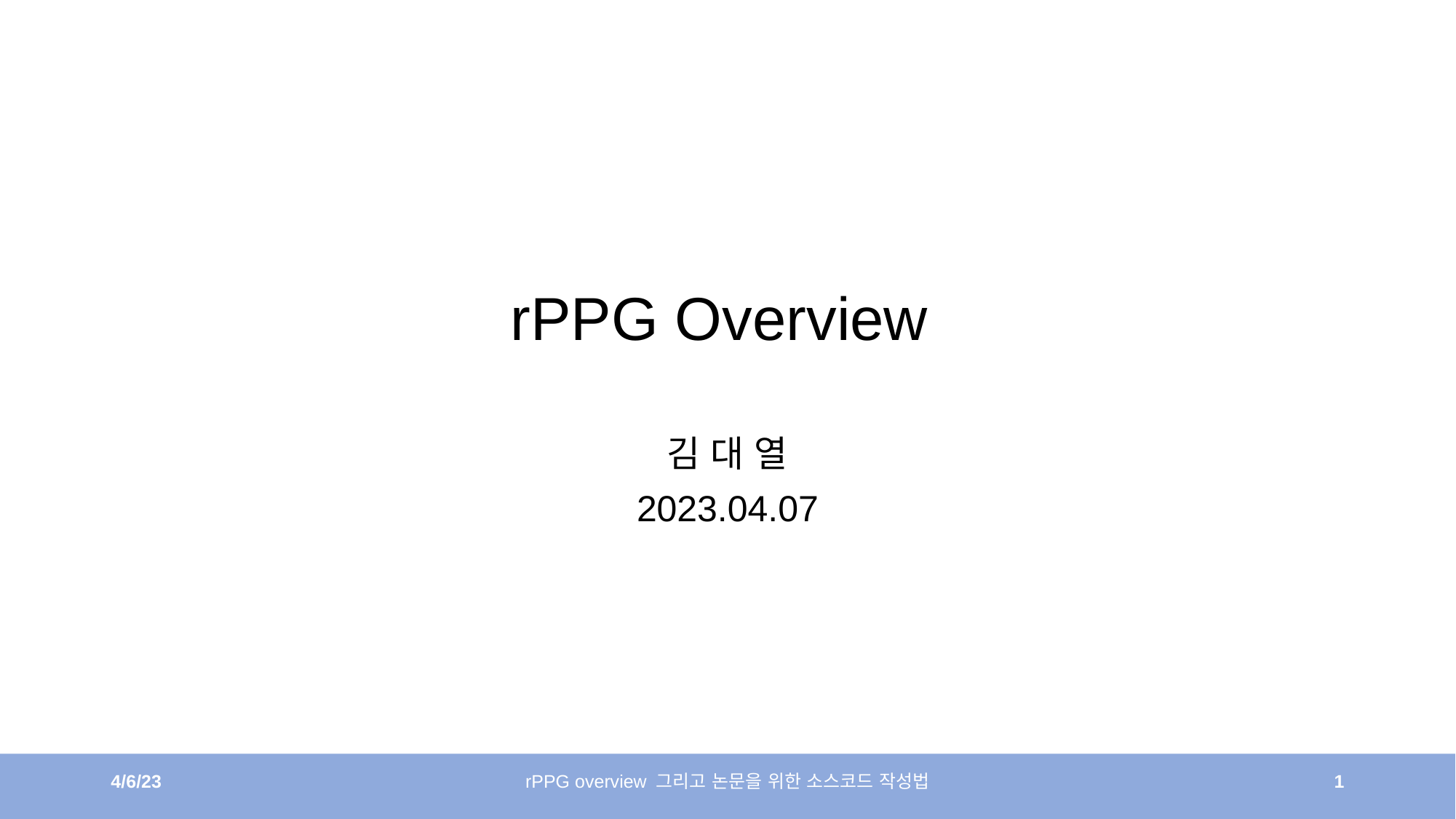

# rPPG Overview
김 대 열
2023.04.07
4/6/23
rPPG overview 그리고 논문을 위한 소스코드 작성법
1